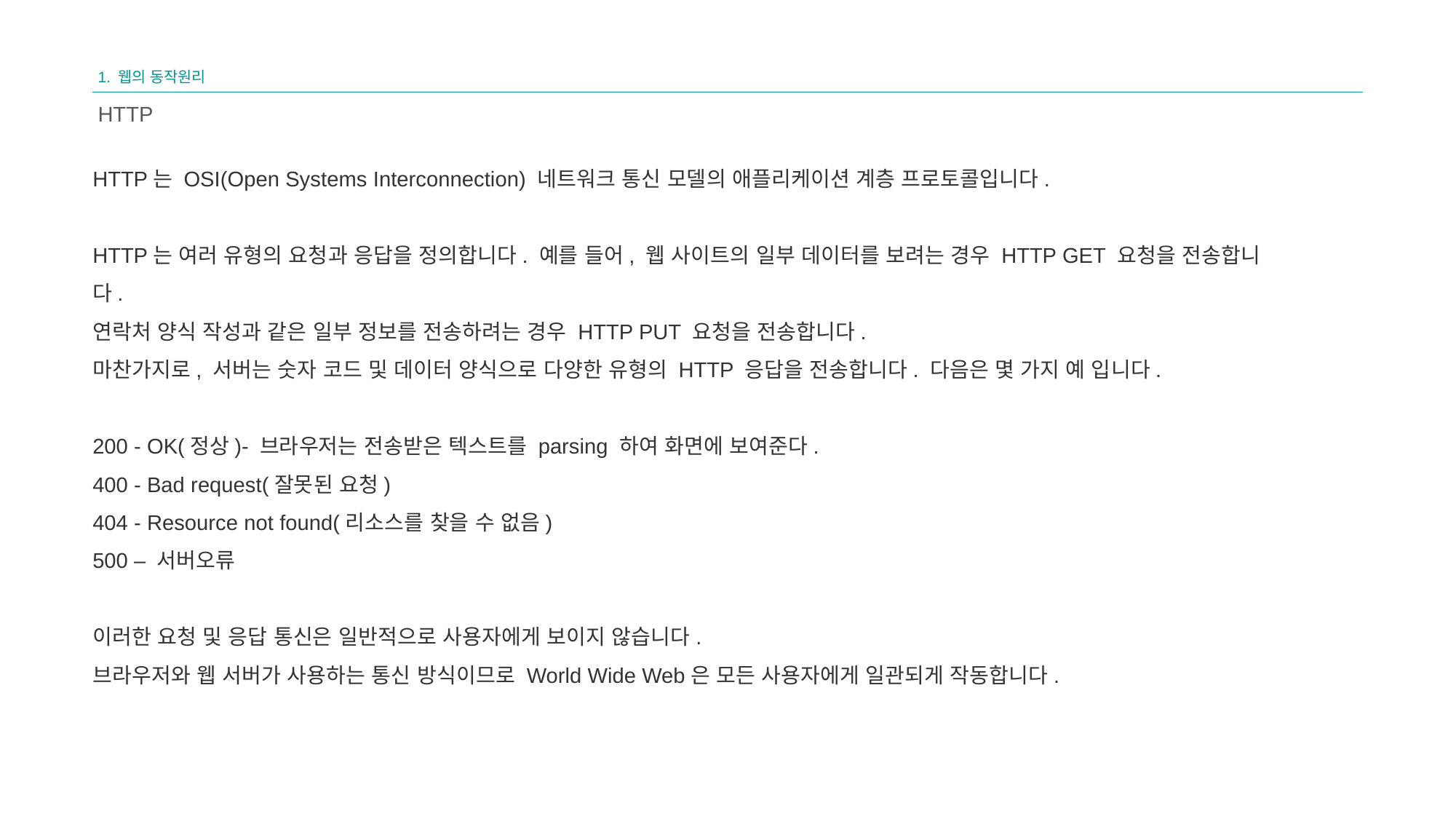

1. 웹의 동작원리
HTTP
HTTP는 OSI(Open Systems Interconnection) 네트워크 통신 모델의 애플리케이션 계층 프로토콜입니다.

HTTP는 여러 유형의 요청과 응답을 정의합니다. 예를 들어, 웹 사이트의 일부 데이터를 보려는 경우 HTTP GET 요청을 전송합니다.
연락처 양식 작성과 같은 일부 정보를 전송하려는 경우 HTTP PUT 요청을 전송합니다.
마찬가지로, 서버는 숫자 코드 및 데이터 양식으로 다양한 유형의 HTTP 응답을 전송합니다. 다음은 몇 가지 예 입니다.

200 - OK(정상)- 브라우저는 전송받은 텍스트를 parsing 하여 화면에 보여준다.
400 - Bad request(잘못된 요청)
404 - Resource not found(리소스를 찾을 수 없음)
500 – 서버오류

이러한 요청 및 응답 통신은 일반적으로 사용자에게 보이지 않습니다.
브라우저와 웹 서버가 사용하는 통신 방식이므로 World Wide Web은 모든 사용자에게 일관되게 작동합니다.